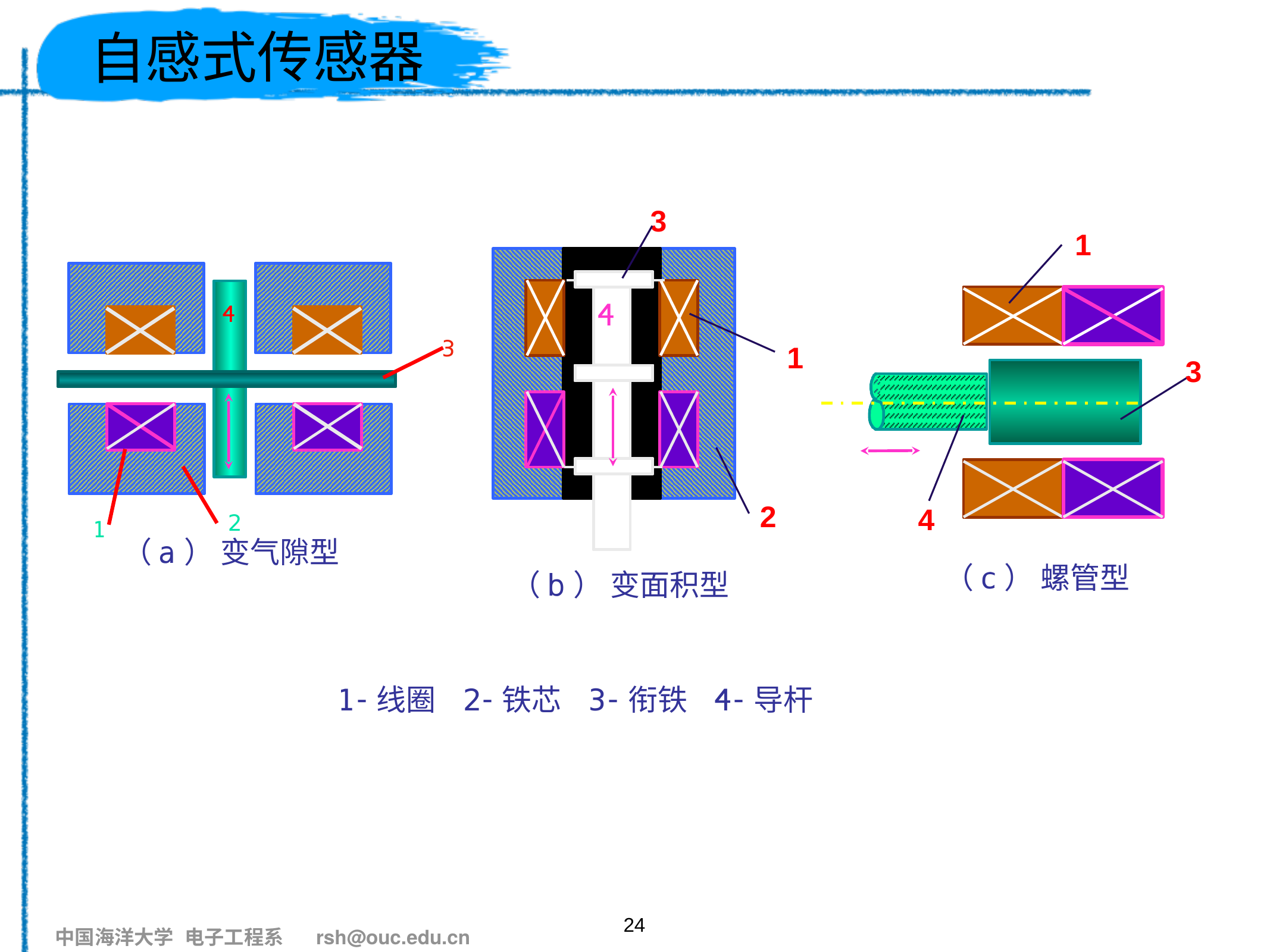

# 自感式传感器
3

4

1

2
1

3

4

4
4
3

2
1
（a） 变气隙型
（c） 螺管型
（b） 变面积型
1-线圈   2-铁芯   3-衔铁   4-导杆
24